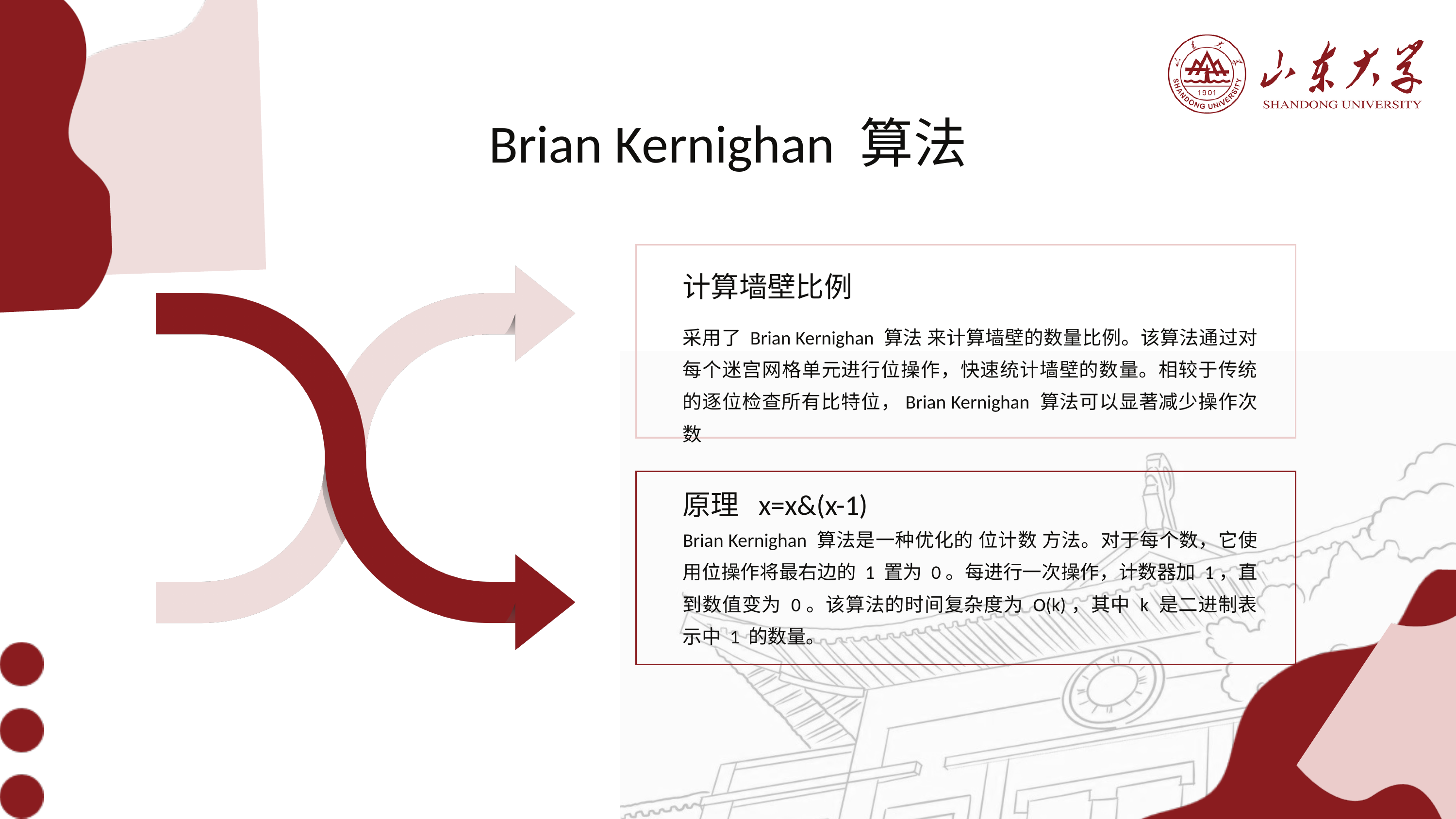

Brian Kernighan 算法

计算墙壁比例

采用了 Brian Kernighan 算法 来计算墙壁的数量比例。该算法通过对每个迷宫网格单元进行位操作，快速统计墙壁的数量。相较于传统的逐位检查所有比特位，Brian Kernighan 算法可以显著减少操作次数

原理  x=x&(x-1)
Brian Kernighan 算法是一种优化的 位计数 方法。对于每个数，它使用位操作将最右边的 1 置为 0。每进行一次操作，计数器加 1，直到数值变为 0。该算法的时间复杂度为 O(k)，其中 k 是二进制表示中 1 的数量。